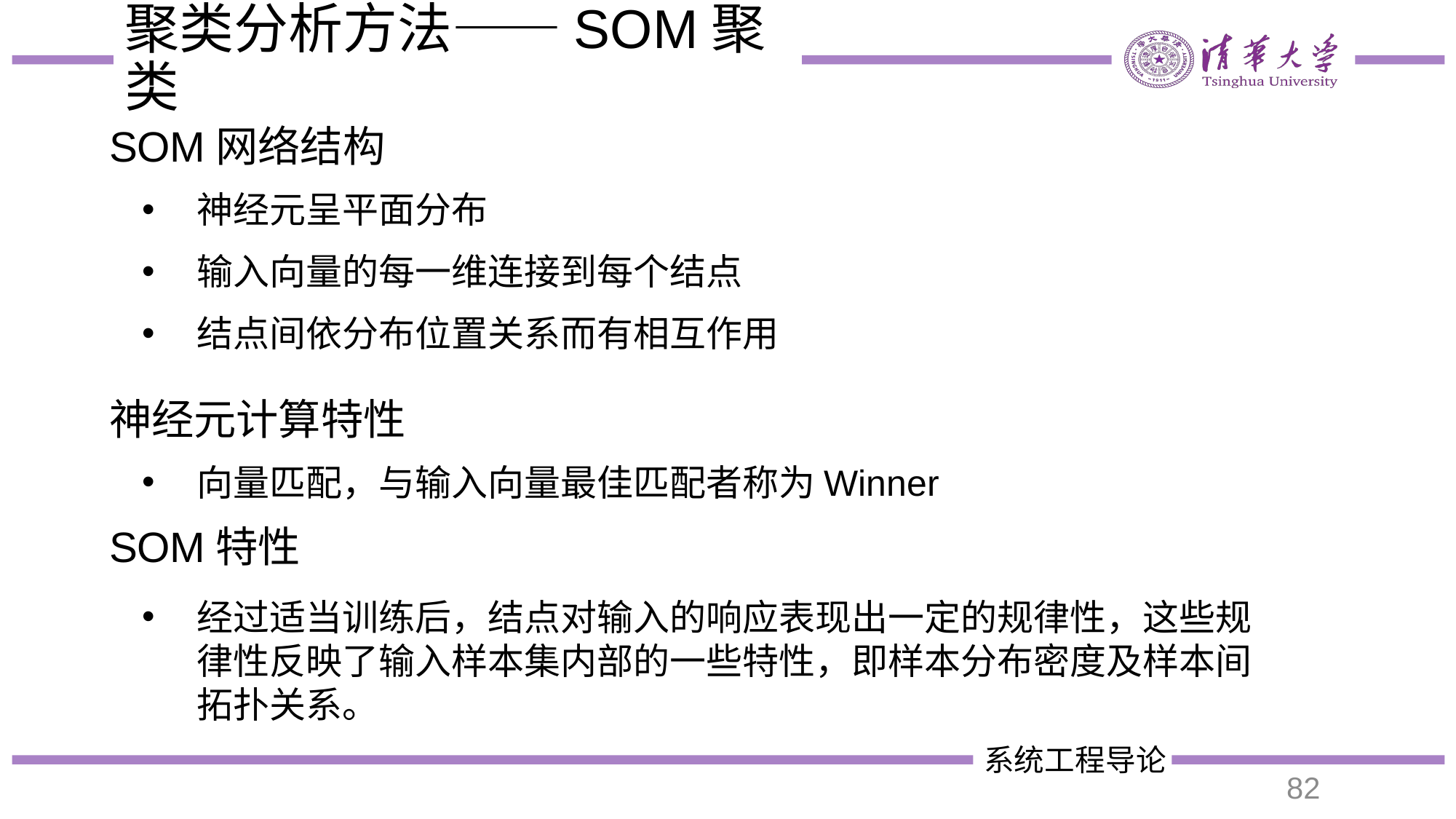

# 聚类分析方法——SOM聚类
SOM网络结构
神经元呈平面分布
输入向量的每一维连接到每个结点
结点间依分布位置关系而有相互作用
神经元计算特性
向量匹配，与输入向量最佳匹配者称为Winner
SOM特性
经过适当训练后，结点对输入的响应表现出一定的规律性，这些规律性反映了输入样本集内部的一些特性，即样本分布密度及样本间拓扑关系。
82